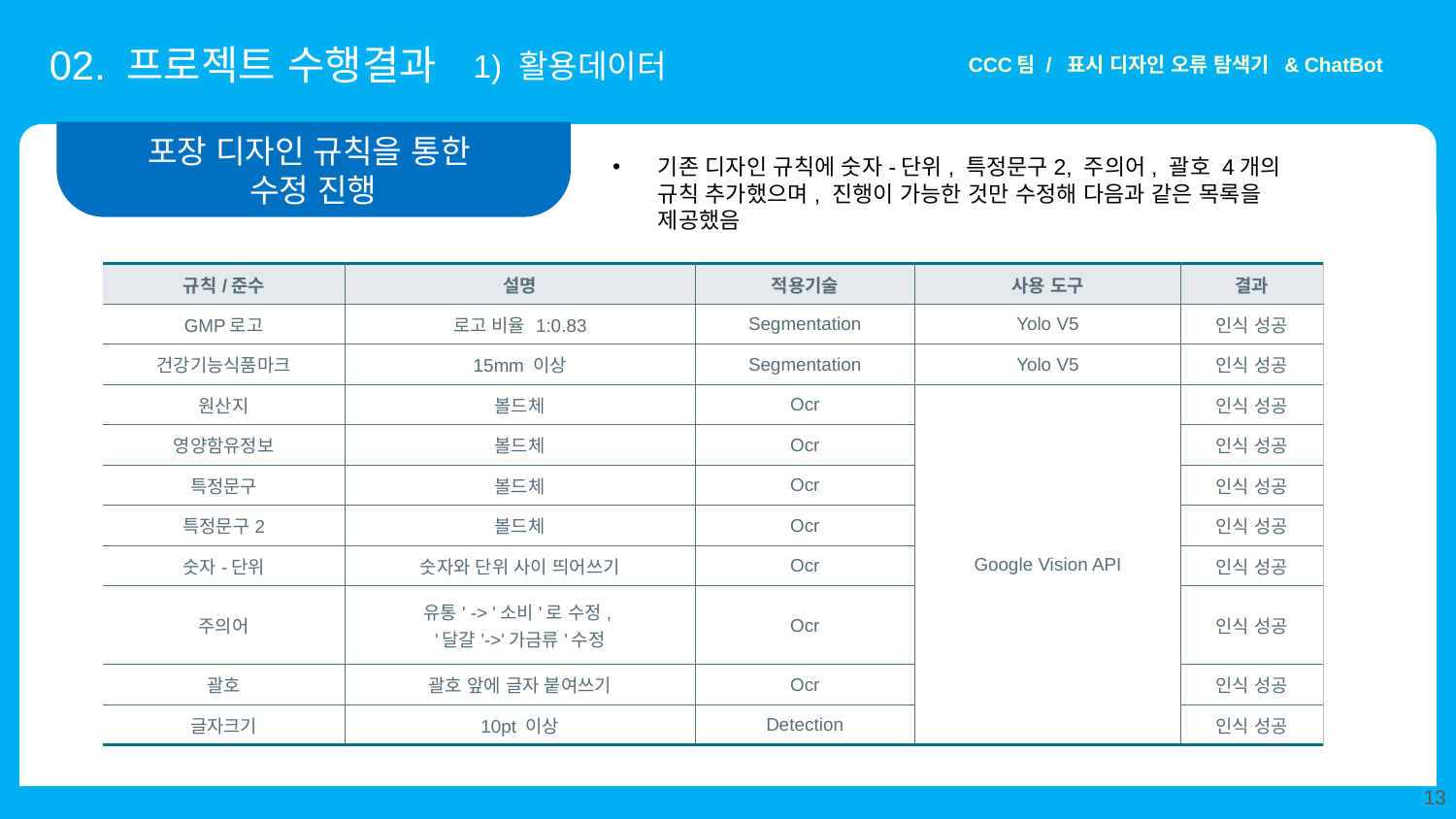

02. 프로젝트 수행결과
1) 활용데이터
CCC팀 /  표시 디자인 오류 탐색기  & ChatBot

포장 디자인 규칙을 통한
수정 진행
기존 디자인 규칙에 숫자-단위, 특정문구2, 주의어, 괄호 4개의 규칙 추가했으며, 진행이 가능한 것만 수정해 다음과 같은 목록을 제공했음
| 규칙/준수 | 설명 | 적용기술 | 사용 도구 | 결과 |
| --- | --- | --- | --- | --- |
| GMP로고 | 로고 비율 1:0.83 | Segmentation | Yolo V5 | 인식 성공 |
| 건강기능식품마크 | 15mm 이상 | Segmentation | Yolo V5 | 인식 성공 |
| 원산지 | 볼드체 | Ocr | Google Vision API | 인식 성공 |
| 영양함유정보 | 볼드체 | Ocr |  | 인식 성공 |
| 특정문구 | 볼드체 | Ocr |  | 인식 성공 |
| 특정문구2 | 볼드체 | Ocr |  | 인식 성공 |
| 숫자-단위 | 숫자와 단위 사이 띄어쓰기 | Ocr |  | 인식 성공 |
| 주의어 | 유통' -> '소비'로 수정, '달걀'->'가금류'수정 | Ocr |  | 인식 성공 |
| 괄호 | 괄호 앞에 글자 붙여쓰기 | Ocr |  | 인식 성공 |
| 글자크기 | 10pt 이상 | Detection |  | 인식 성공 |